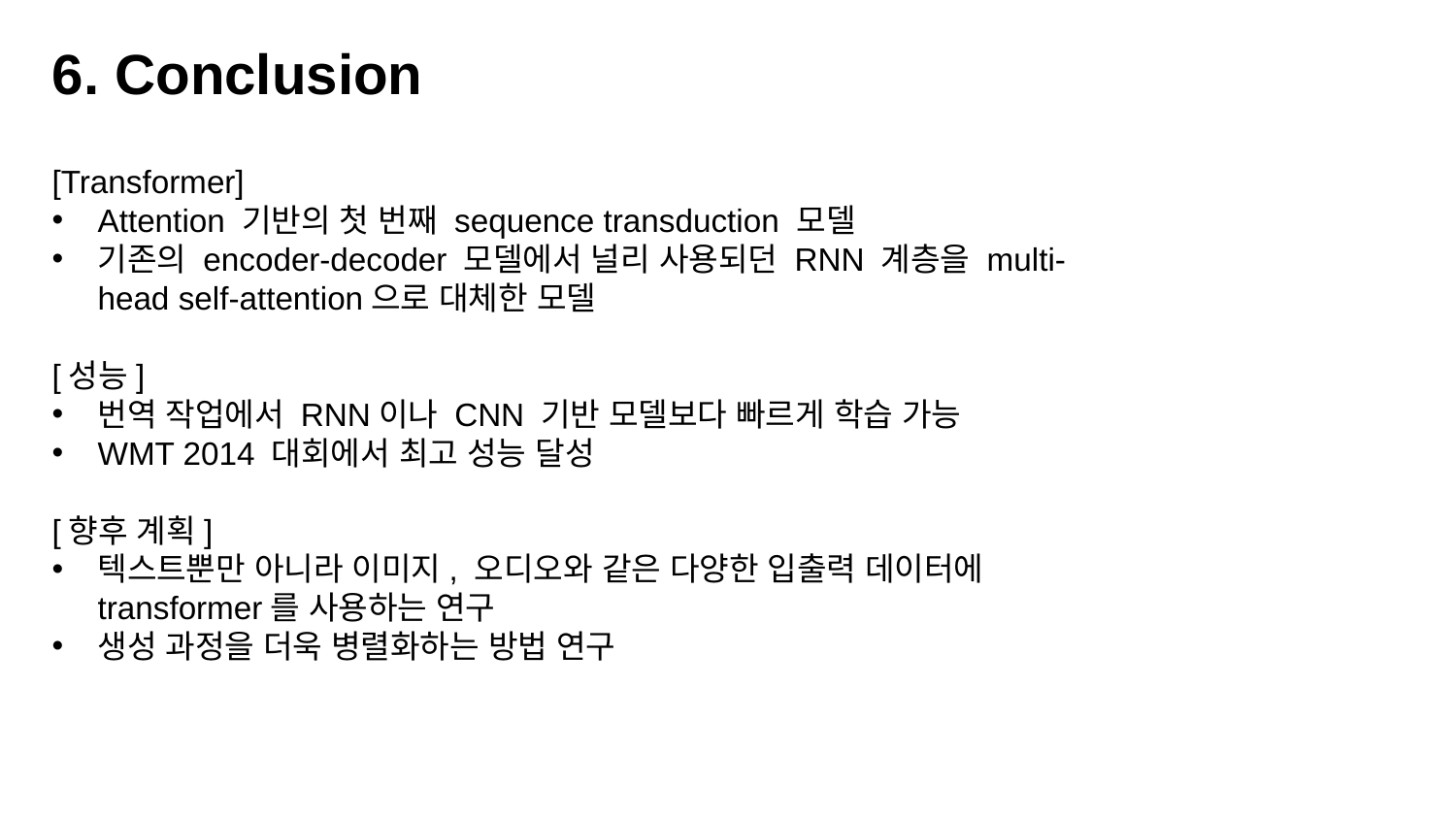

6. Conclusion
[Transformer]
Attention 기반의 첫 번째 sequence transduction 모델
기존의 encoder-decoder 모델에서 널리 사용되던 RNN 계층을 multi-head self-attention으로 대체한 모델

[성능]
번역 작업에서 RNN이나 CNN 기반 모델보다 빠르게 학습 가능
WMT 2014 대회에서 최고 성능 달성

[향후 계획]
텍스트뿐만 아니라 이미지, 오디오와 같은 다양한 입출력 데이터에 transformer를 사용하는 연구
생성 과정을 더욱 병렬화하는 방법 연구